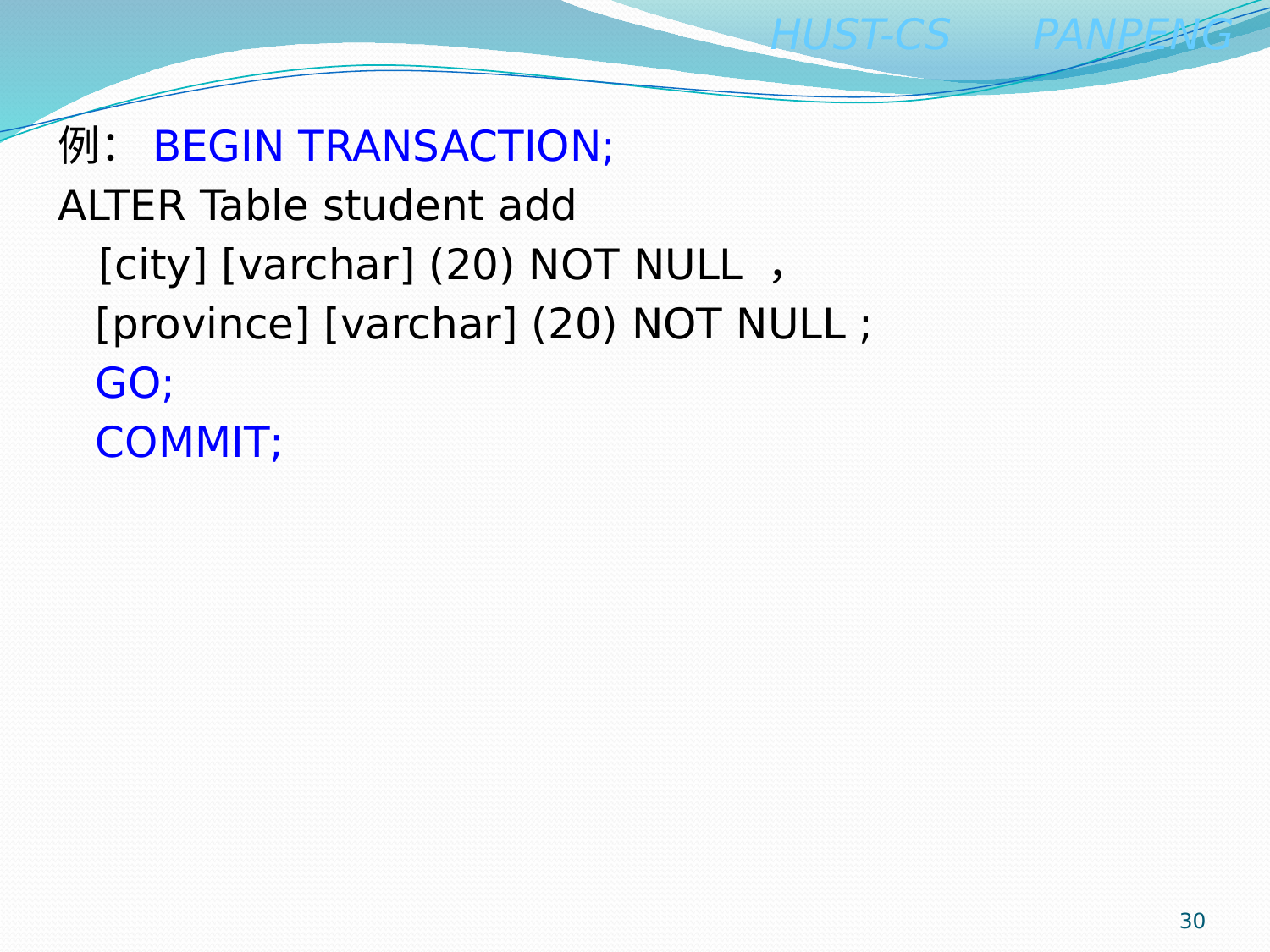

例：BEGIN TRANSACTION;
ALTER Table student add
   [city] [varchar] (20) NOT NULL ，
	[province] [varchar] (20) NOT NULL ;
	GO;
	COMMIT;
30